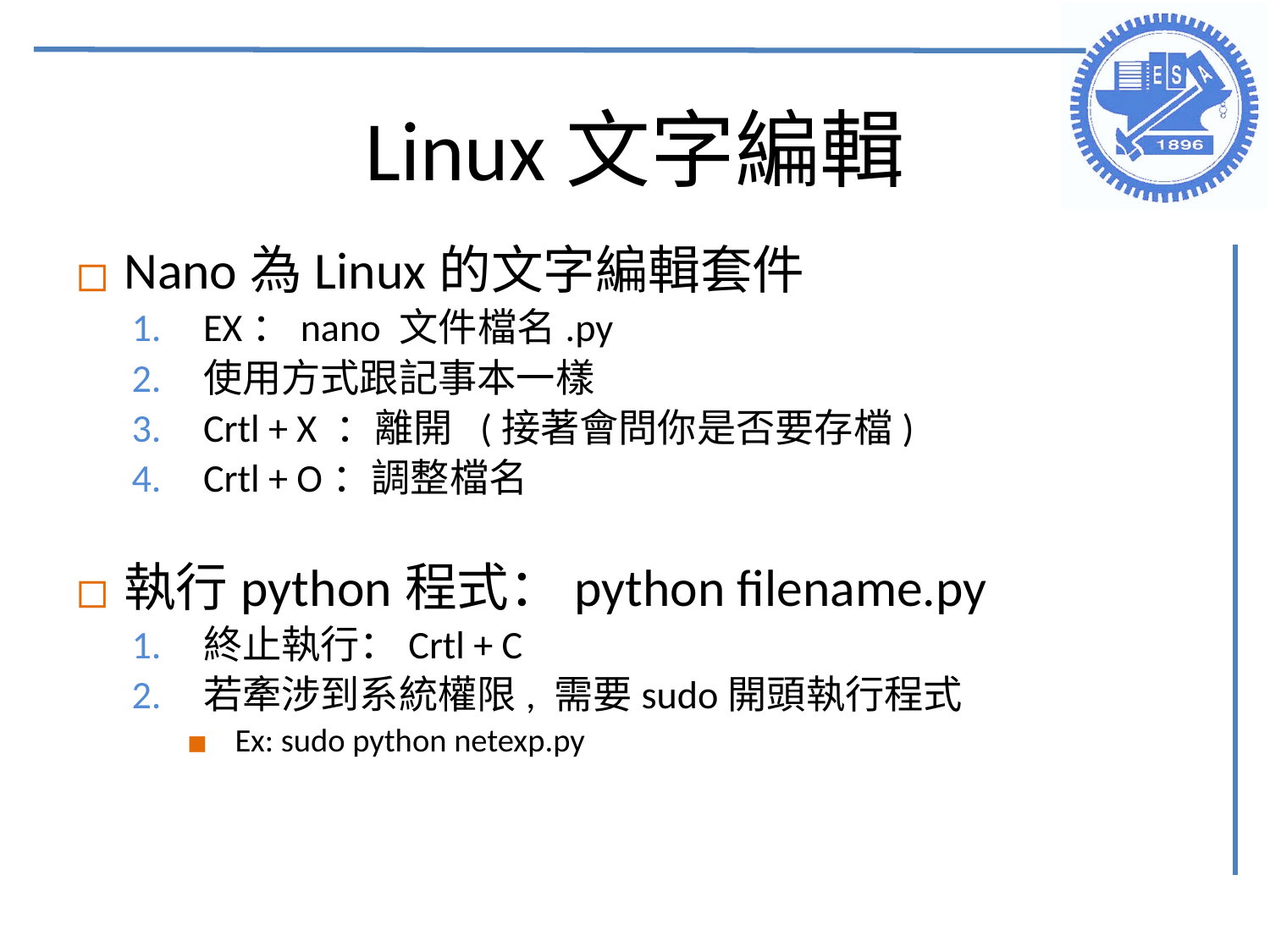

# Linux文字編輯
Nano為Linux的文字編輯套件
EX：nano 文件檔名.py
使用方式跟記事本一樣
Crtl + X ：離開  (接著會問你是否要存檔)
Crtl + O：調整檔名

執行python程式：python filename.py
終止執行：Crtl + C
若牽涉到系統權限, 需要sudo開頭執行程式
Ex: sudo python netexp.py